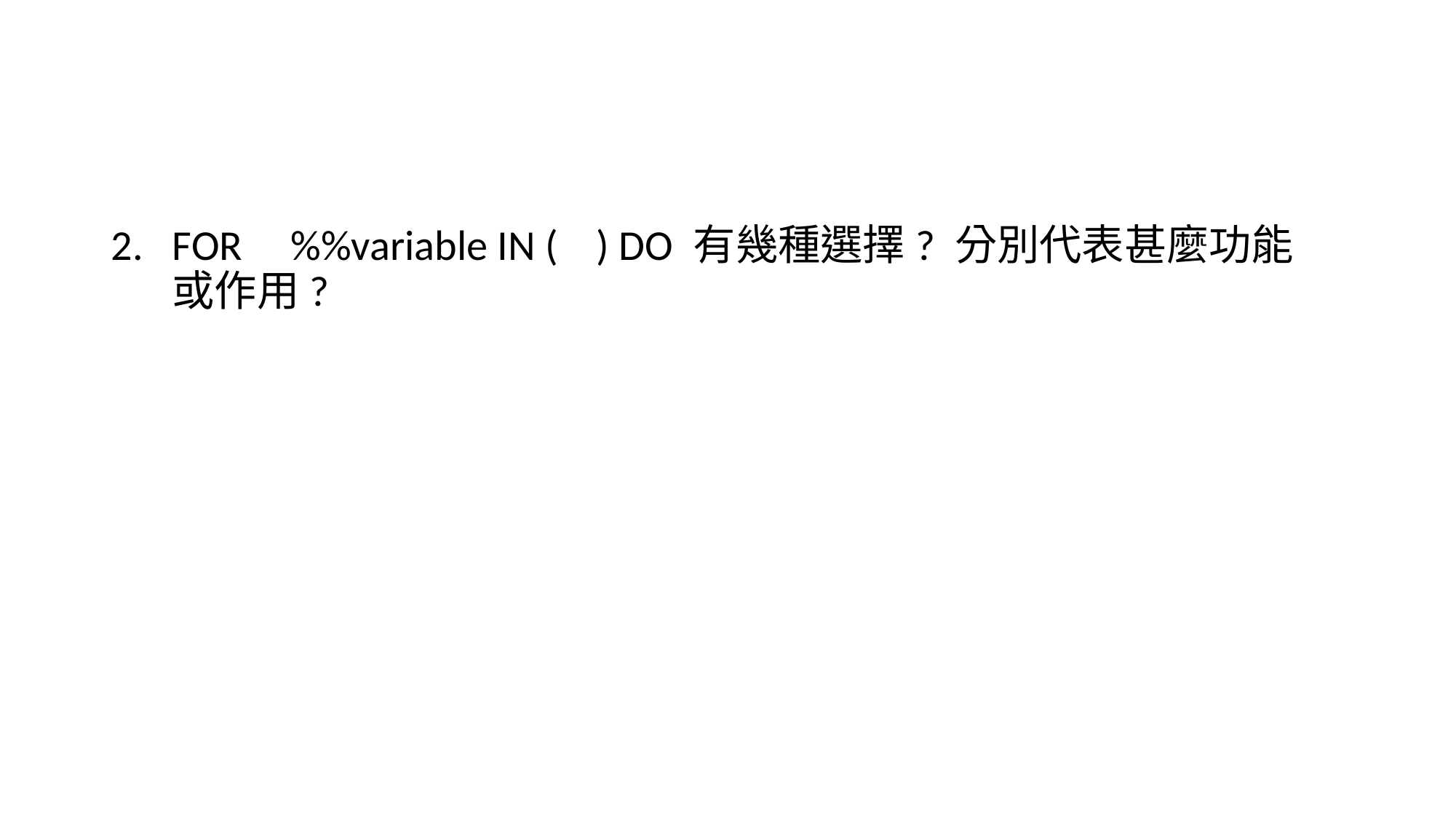

#
FOR     %%variable IN (    ) DO 有幾種選擇? 分別代表甚麼功能 或作用?